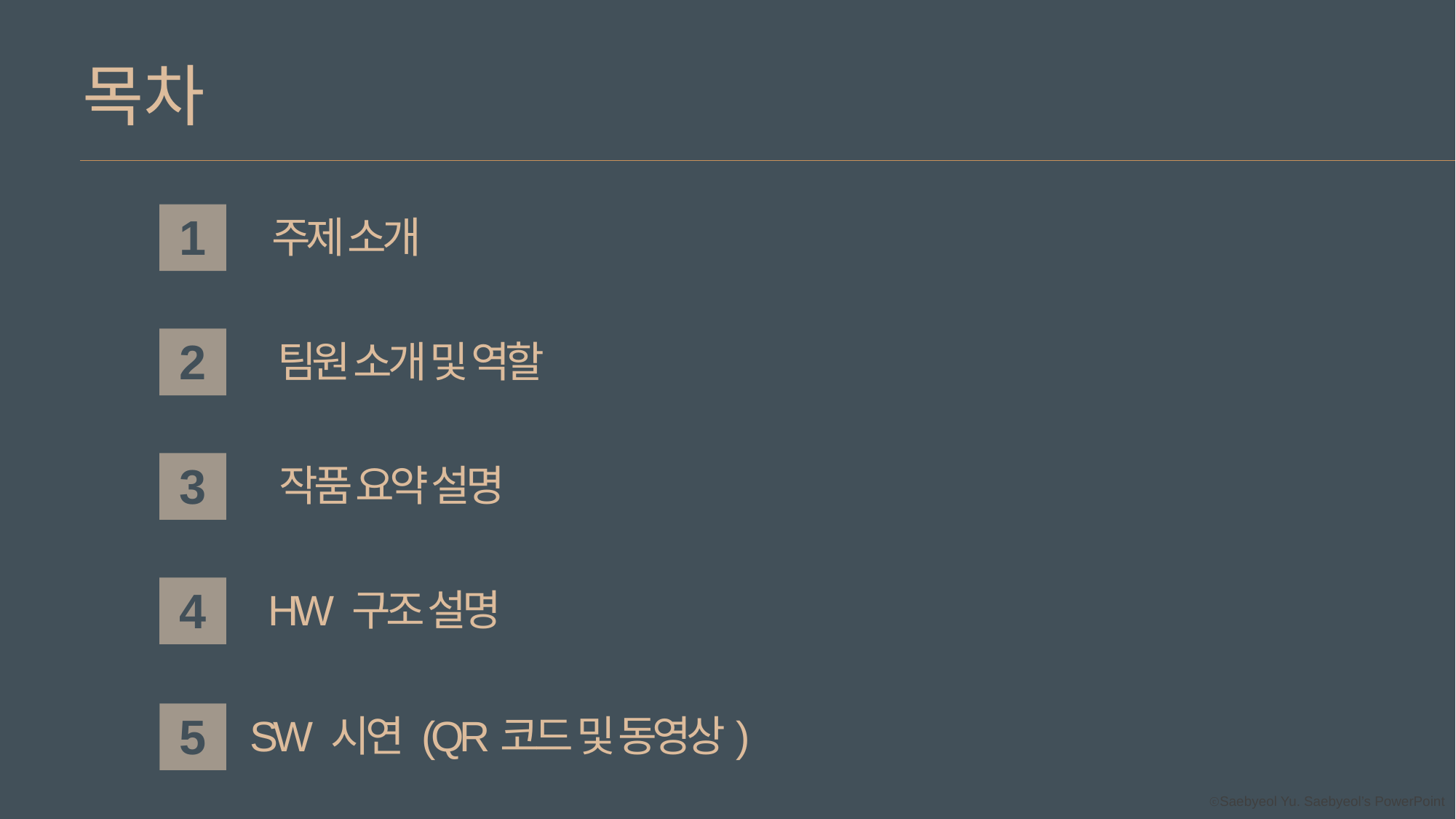

목차
1

주제 소개
2

팀원 소개 및 역할
3

작품 요약 설명
4

HW 구조 설명
5

SW 시연 (QR코드 및 동영상)